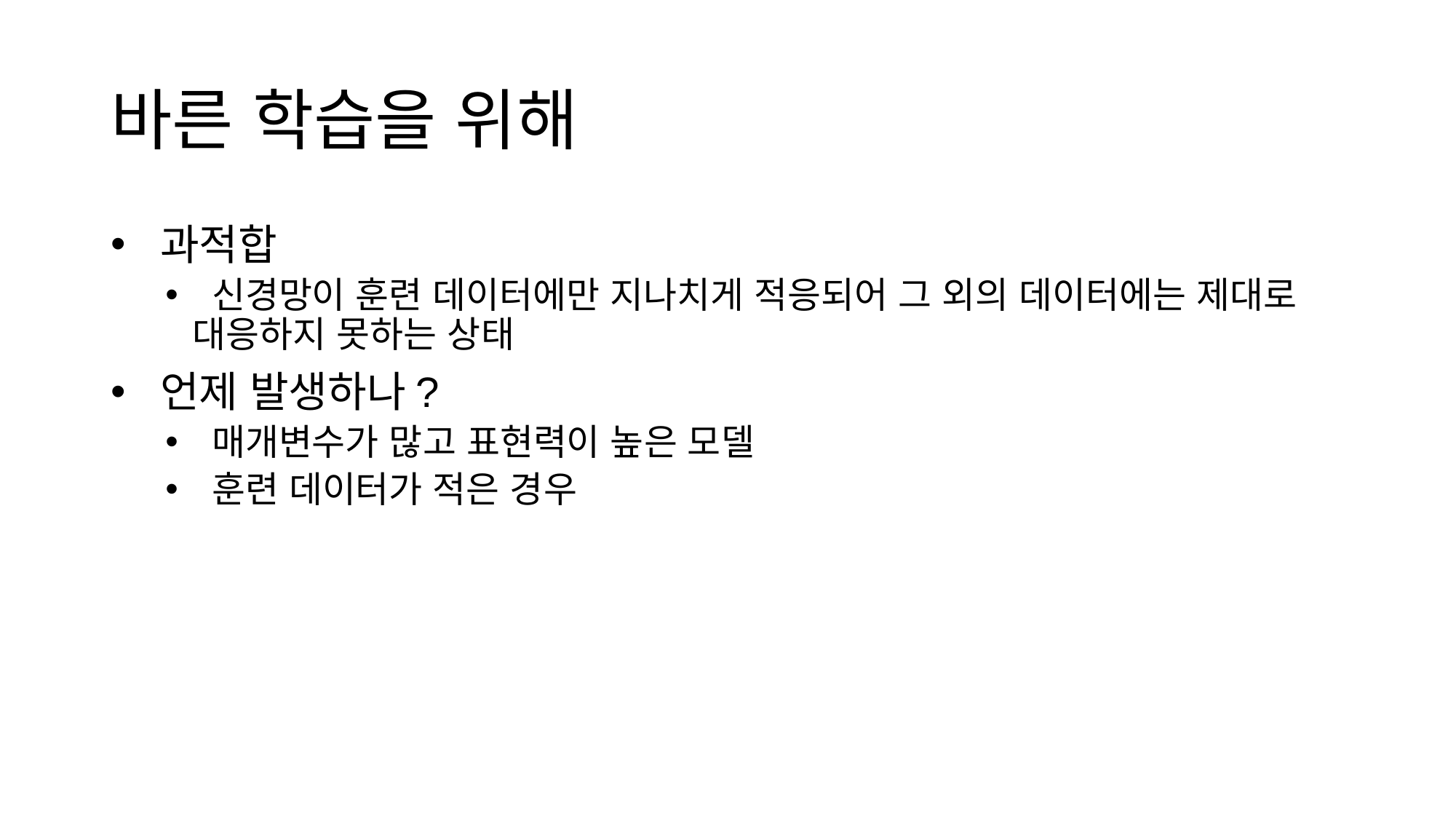

# 바른 학습을 위해
 과적합
 신경망이 훈련 데이터에만 지나치게 적응되어 그 외의 데이터에는 제대로 대응하지 못하는 상태
 언제 발생하나?
 매개변수가 많고 표현력이 높은 모델
 훈련 데이터가 적은 경우